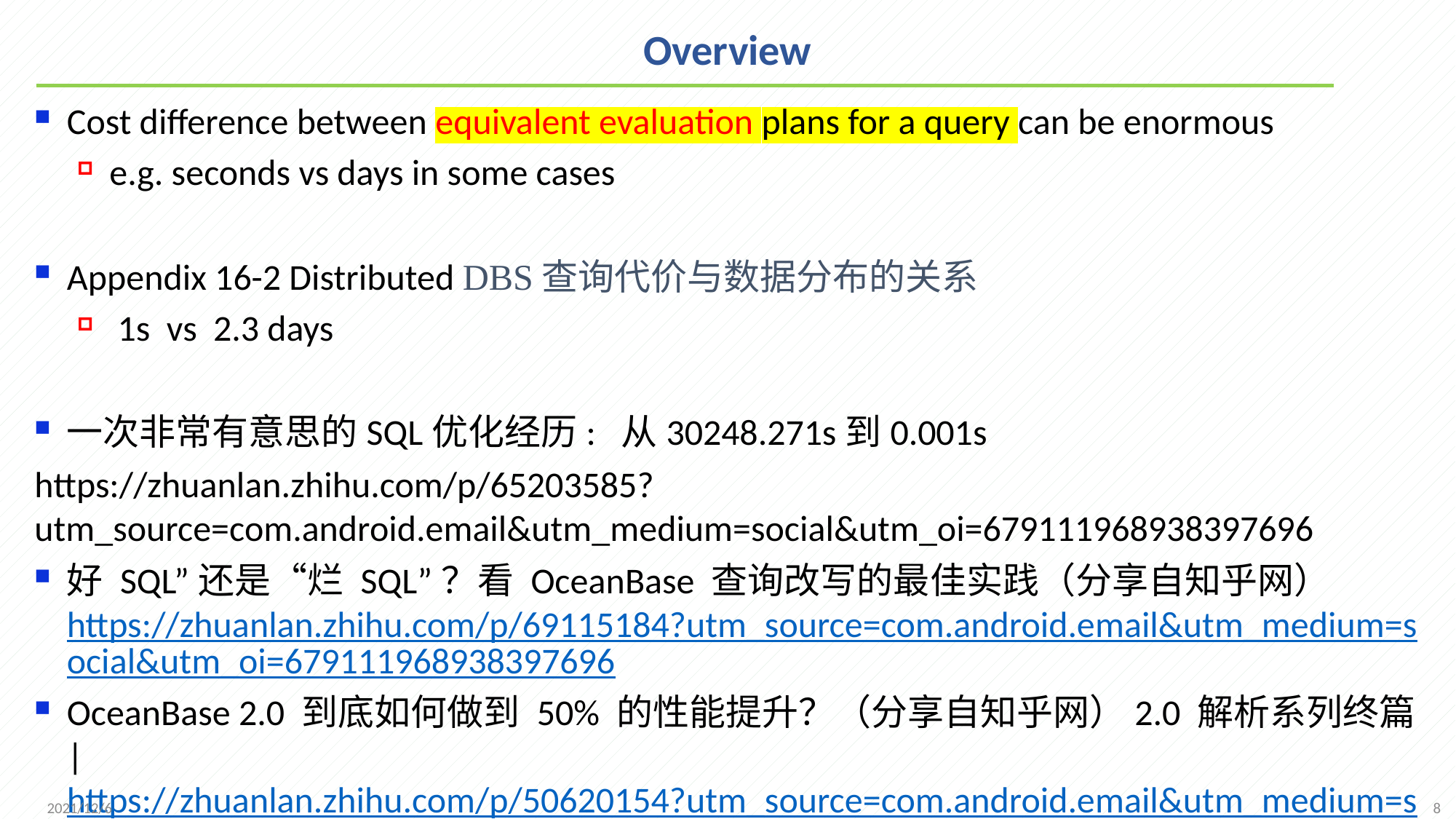

# Overview
Cost difference between equivalent evaluation plans for a query can be enormous
e.g. seconds vs days in some cases

Appendix 16-2 Distributed DBS查询代价与数据分布的关系
 1s  vs  2.3 days

一次非常有意思的SQL优化经历:  从30248.271s到0.001s
https://zhuanlan.zhihu.com/p/65203585?utm_source=com.android.email&utm_medium=social&utm_oi=679111968938397696
好 SQL”还是“烂 SQL”？看 OceanBase 查询改写的最佳实践（分享自知乎网）https://zhuanlan.zhihu.com/p/69115184?utm_source=com.android.email&utm_medium=social&utm_oi=679111968938397696
OceanBase 2.0 到底如何做到 50% 的性能提升？（分享自知乎网）2.0 解析系列终篇 | https://zhuanlan.zhihu.com/p/50620154?utm_source=com.android.email&utm_medium=social&utm_oi=679111968938397696
8
2021/12/6